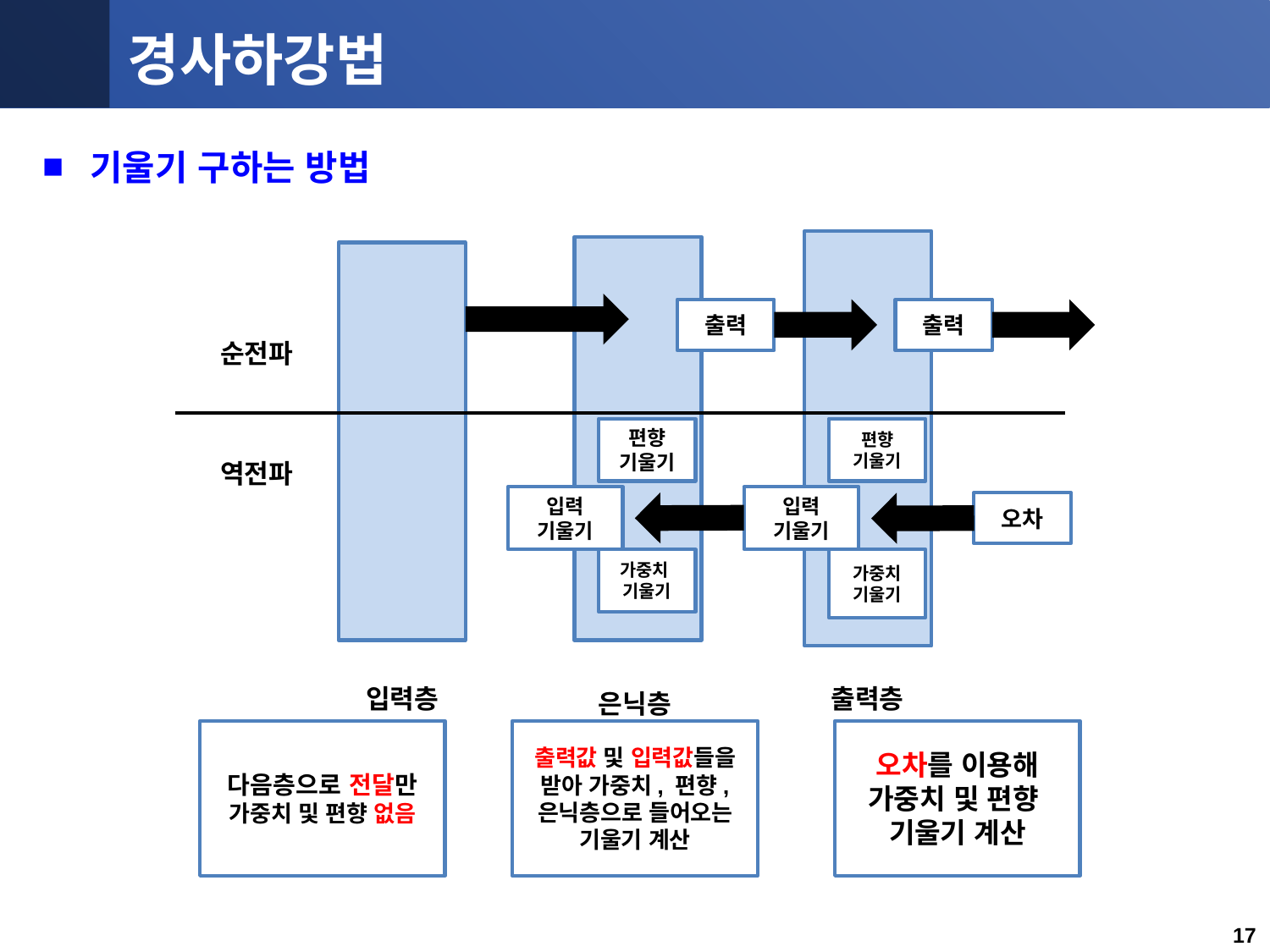

# 경사하강법
기울기 구하는 방법

출력
출력

순전파
편향
기울기
편향
기울기
역전파
입력
기울기
입력
기울기

오차

가중치
기울기
가중치
기울기
입력층
출력층
은닉층
다음층으로 전달만
가중치 및 편향 없음
출력값 및 입력값들을 받아 가중치, 편향, 은닉층으로 들어오는 기울기 계산
오차를 이용해 가중치 및 편향
기울기 계산
17